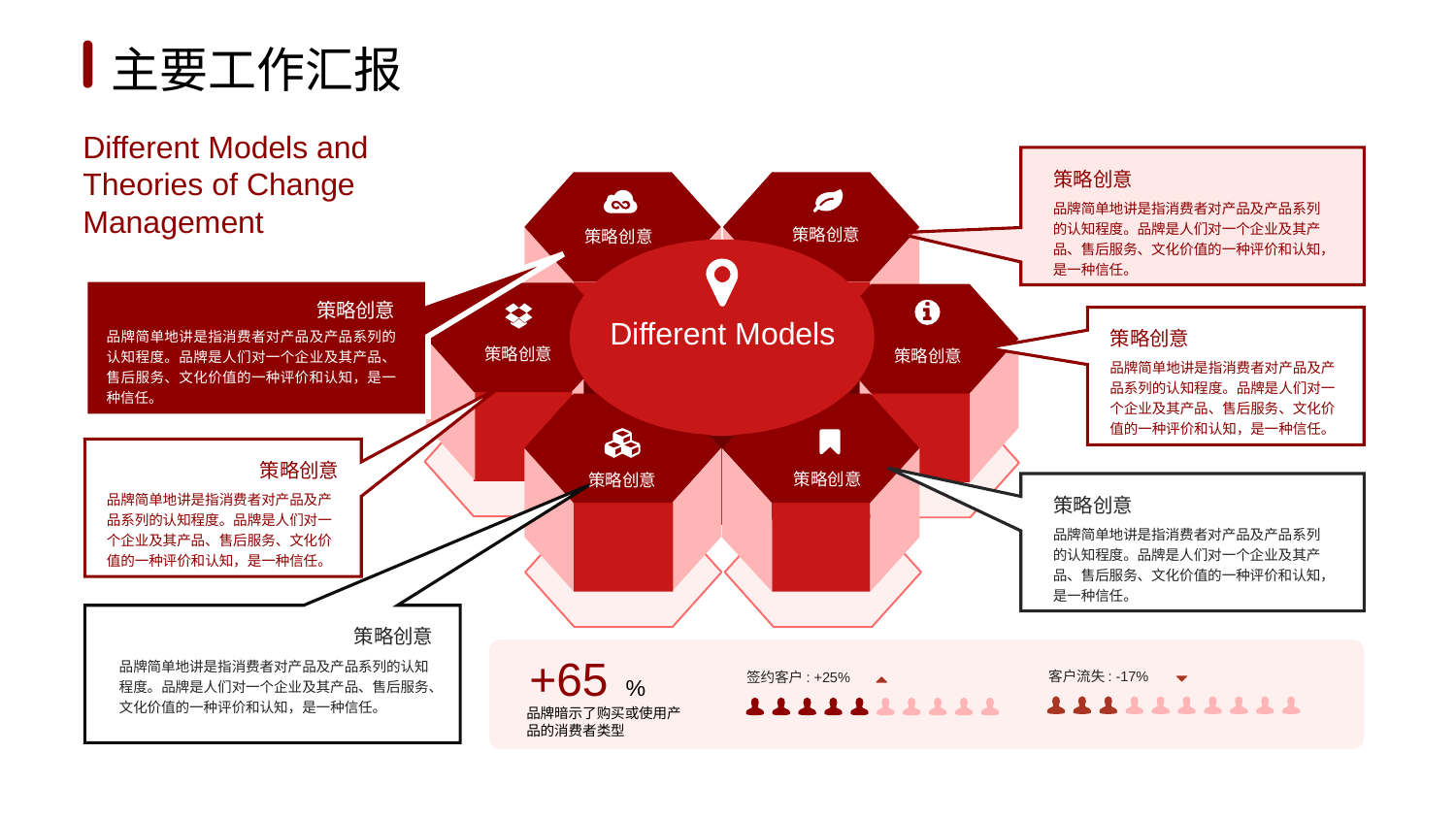

1
2
3
4
5
6
主要工作汇报

Different Models and Theories of Change Management

策略创意

品牌简单地讲是指消费者对产品及产品系列的认知程度。品牌是人们对一个企业及其产品、售后服务、文化价值的一种评价和认知，是一种信任。
策略创意
策略创意

策略创意

Different Models
策略创意
品牌简单地讲是指消费者对产品及产品系列的认知程度。品牌是人们对一个企业及其产品、售后服务、文化价值的一种评价和认知，是一种信任。
策略创意

策略创意

品牌简单地讲是指消费者对产品及产品系列的认知程度。品牌是人们对一个企业及其产品、售后服务、文化价值的一种评价和认知，是一种信任。

策略创意
策略创意
策略创意

品牌简单地讲是指消费者对产品及产品系列的认知程度。品牌是人们对一个企业及其产品、售后服务、文化价值的一种评价和认知，是一种信任。
策略创意

品牌简单地讲是指消费者对产品及产品系列的认知程度。品牌是人们对一个企业及其产品、售后服务、文化价值的一种评价和认知，是一种信任。

策略创意

+65
品牌简单地讲是指消费者对产品及产品系列的认知程度。品牌是人们对一个企业及其产品、售后服务、文化价值的一种评价和认知，是一种信任。
客户流失: -17%
签约客户: +25%
%

品牌暗示了购买或使用产品的消费者类型